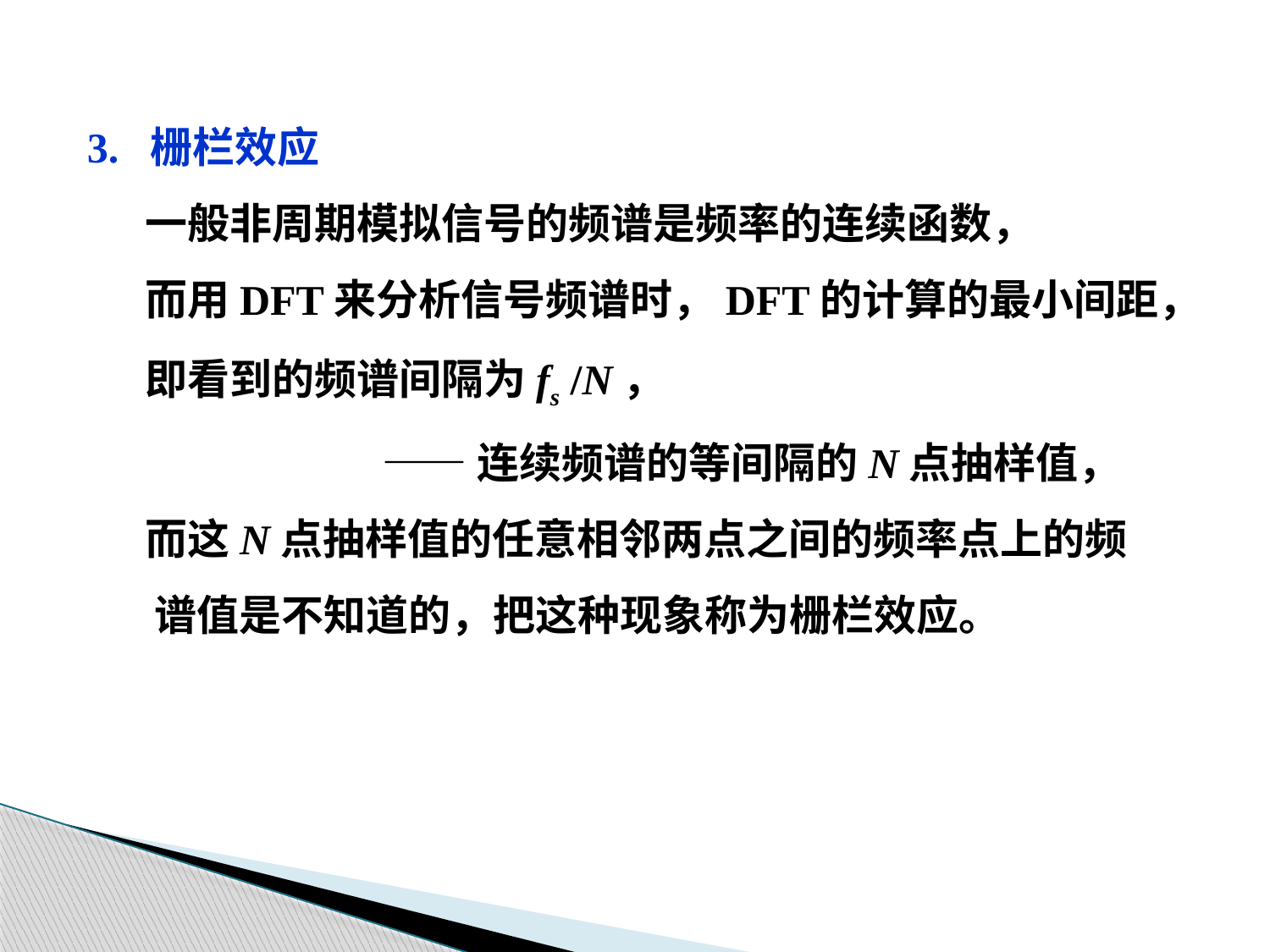

3.  栅栏效应
     一般非周期模拟信号的频谱是频率的连续函数，
     而用DFT来分析信号频谱时，DFT的计算的最小间距，
     即看到的频谱间隔为fs /N，
                               ——连续频谱的等间隔的N点抽样值，
     而这N点抽样值的任意相邻两点之间的频率点上的频
      谱值是不知道的，把这种现象称为栅栏效应。